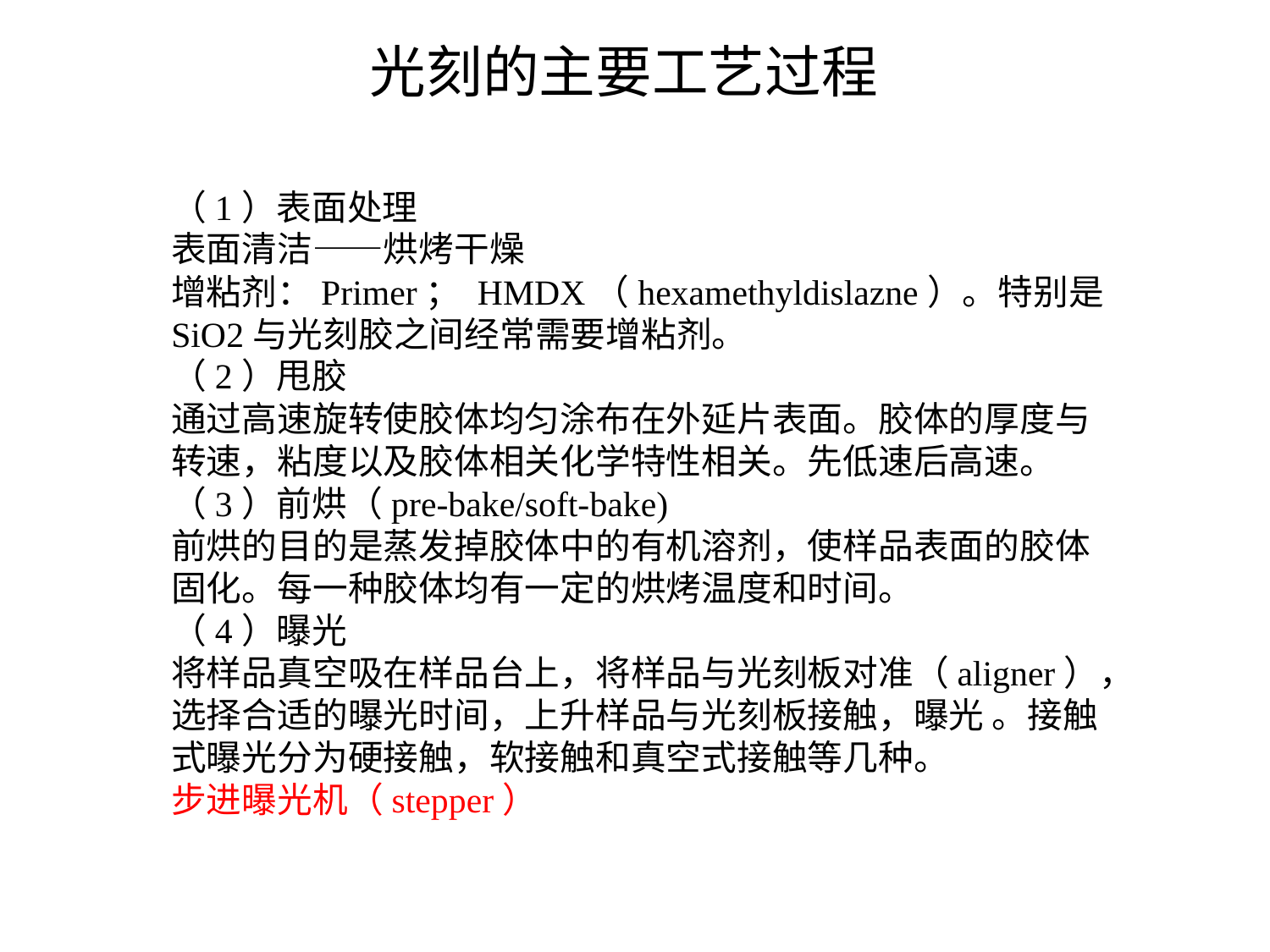

光刻的主要工艺过程
（1）表面处理
表面清洁——烘烤干燥
增粘剂：Primer； HMDX（hexamethyldislazne）。特别是SiO2与光刻胶之间经常需要增粘剂。
（2）甩胶
通过高速旋转使胶体均匀涂布在外延片表面。胶体的厚度与转速，粘度以及胶体相关化学特性相关。先低速后高速。
（3）前烘（pre-bake/soft-bake)
前烘的目的是蒸发掉胶体中的有机溶剂，使样品表面的胶体固化。每一种胶体均有一定的烘烤温度和时间。
（4）曝光
将样品真空吸在样品台上，将样品与光刻板对准（aligner），选择合适的曝光时间，上升样品与光刻板接触，曝光 。接触式曝光分为硬接触，软接触和真空式接触等几种。
步进曝光机（stepper）
3